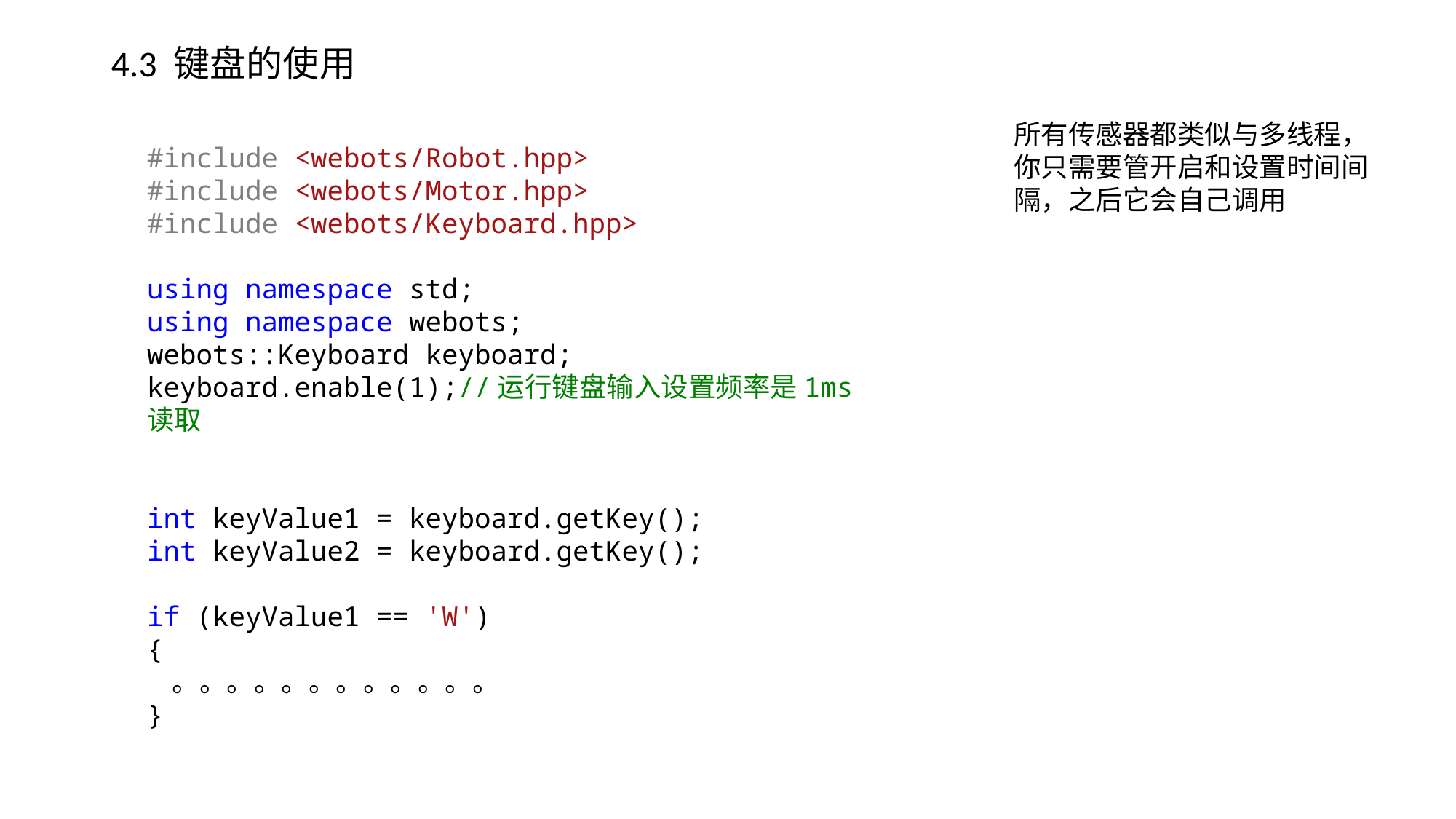

4.3 键盘的使用
所有传感器都类似与多线程，你只需要管开启和设置时间间隔，之后它会自己调用

#include <webots/Robot.hpp>
#include <webots/Motor.hpp>
#include <webots/Keyboard.hpp>

using namespace std;
using namespace webots;
webots::Keyboard keyboard;
keyboard.enable(1);//运行键盘输入设置频率是1ms读取

int keyValue1 = keyboard.getKey();
int keyValue2 = keyboard.getKey();

if (keyValue1 == 'W')
{
   。。。。。。。。。。。。
}